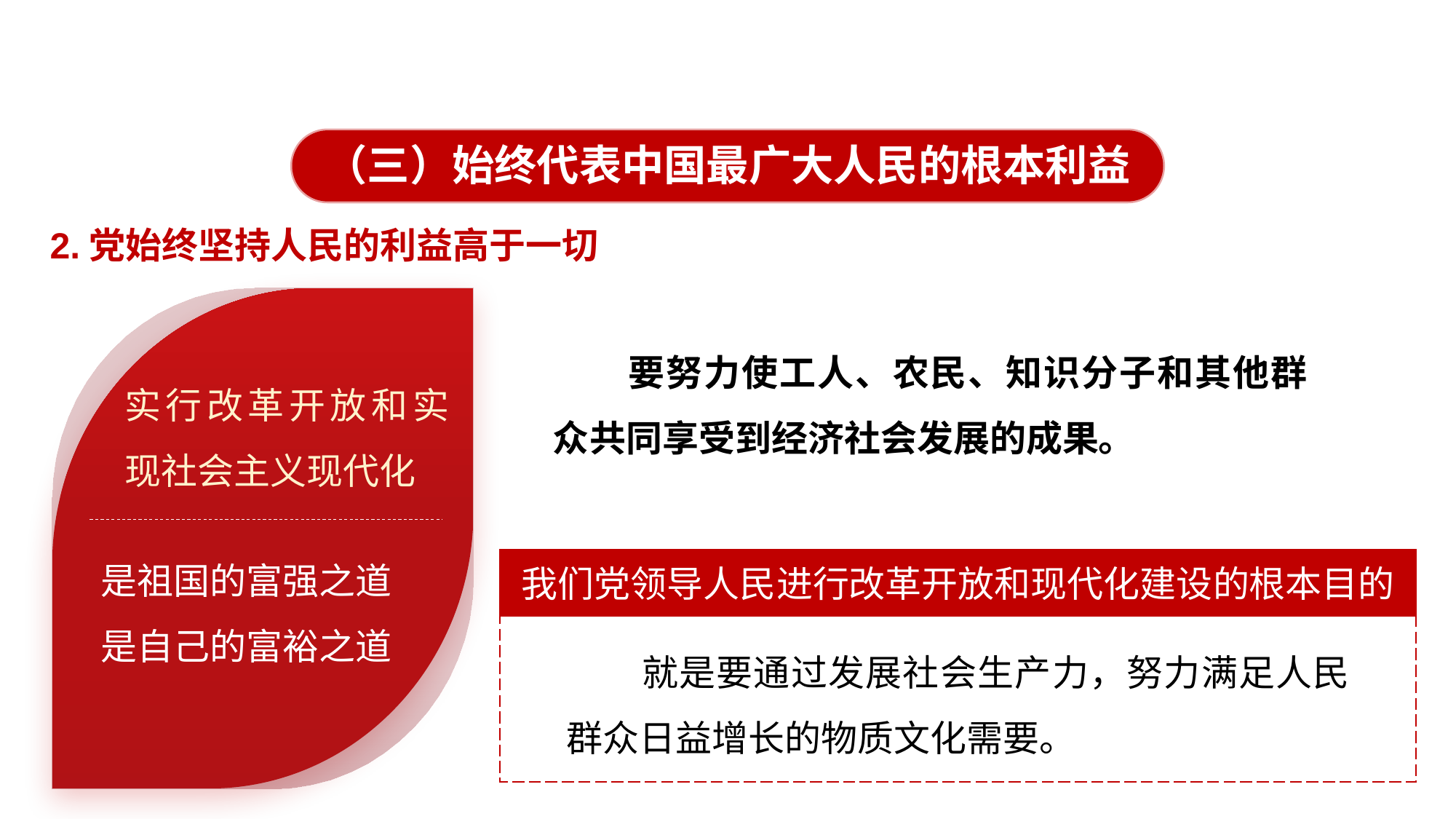

一、“三个代表”重要思想的核心观点
（三）始终代表中国最广大人民的根本利益
2.党始终坚持人民的利益高于一切

实行改革开放和实现社会主义现代化
是祖国的富强之道
是自己的富裕之道
要努力使工人、农民、知识分子和其他群众共同享受到经济社会发展的成果。
我们党领导人民进行改革开放和现代化建设的根本目的

就是要通过发展社会生产力，努力满足人民群众日益增长的物质文化需要。